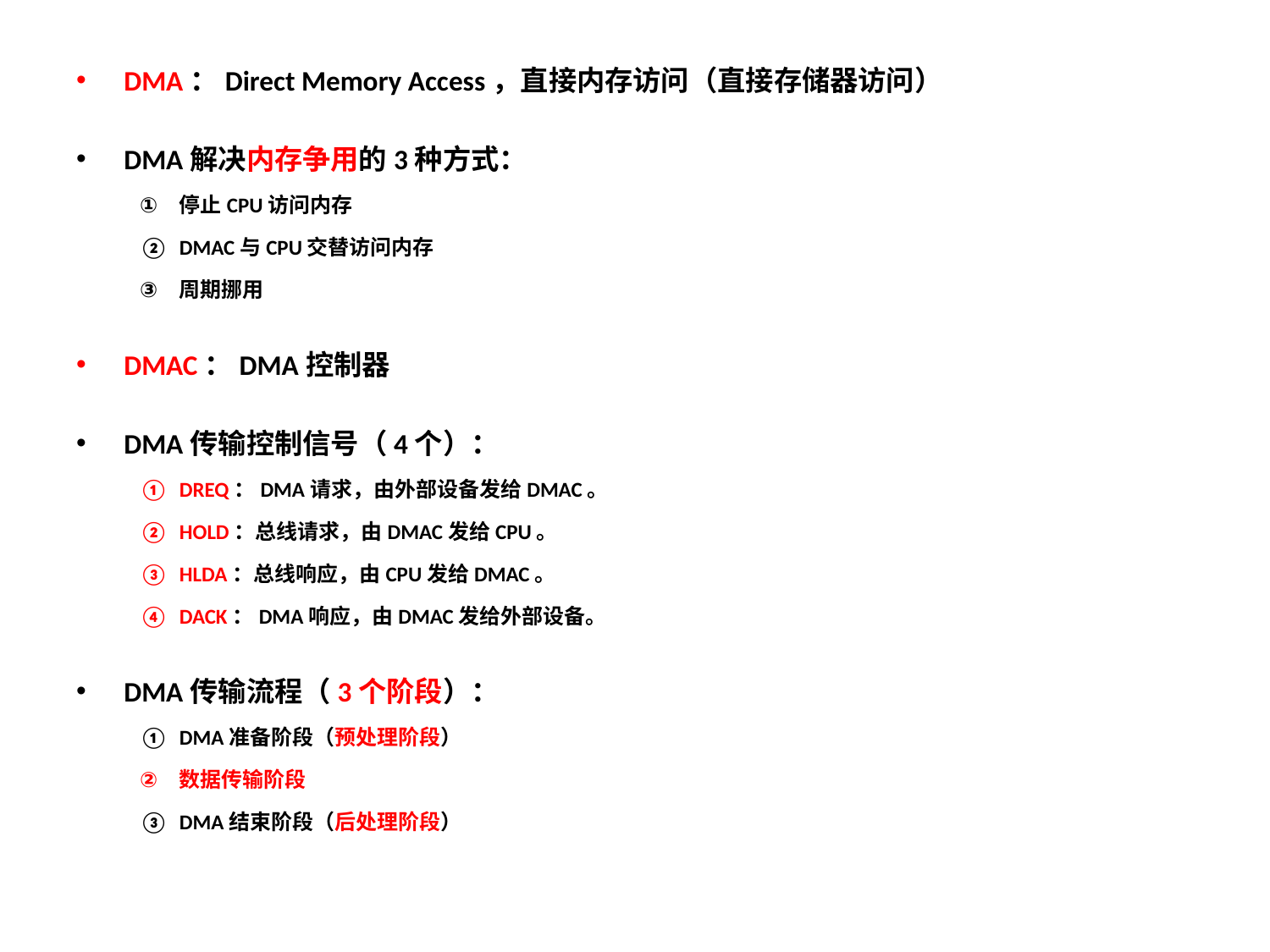

DMA：Direct Memory Access，直接内存访问（直接存储器访问）

DMA解决内存争用的3种方式：
停止CPU访问内存
DMAC与CPU交替访问内存
周期挪用

DMAC：DMA控制器

DMA传输控制信号（4个）：
DREQ：DMA请求，由外部设备发给DMAC。
HOLD：总线请求，由DMAC发给CPU。
HLDA：总线响应，由CPU发给DMAC。
DACK：DMA响应，由DMAC发给外部设备。

DMA传输流程（3个阶段）：
DMA准备阶段（预处理阶段）
数据传输阶段
DMA结束阶段（后处理阶段）